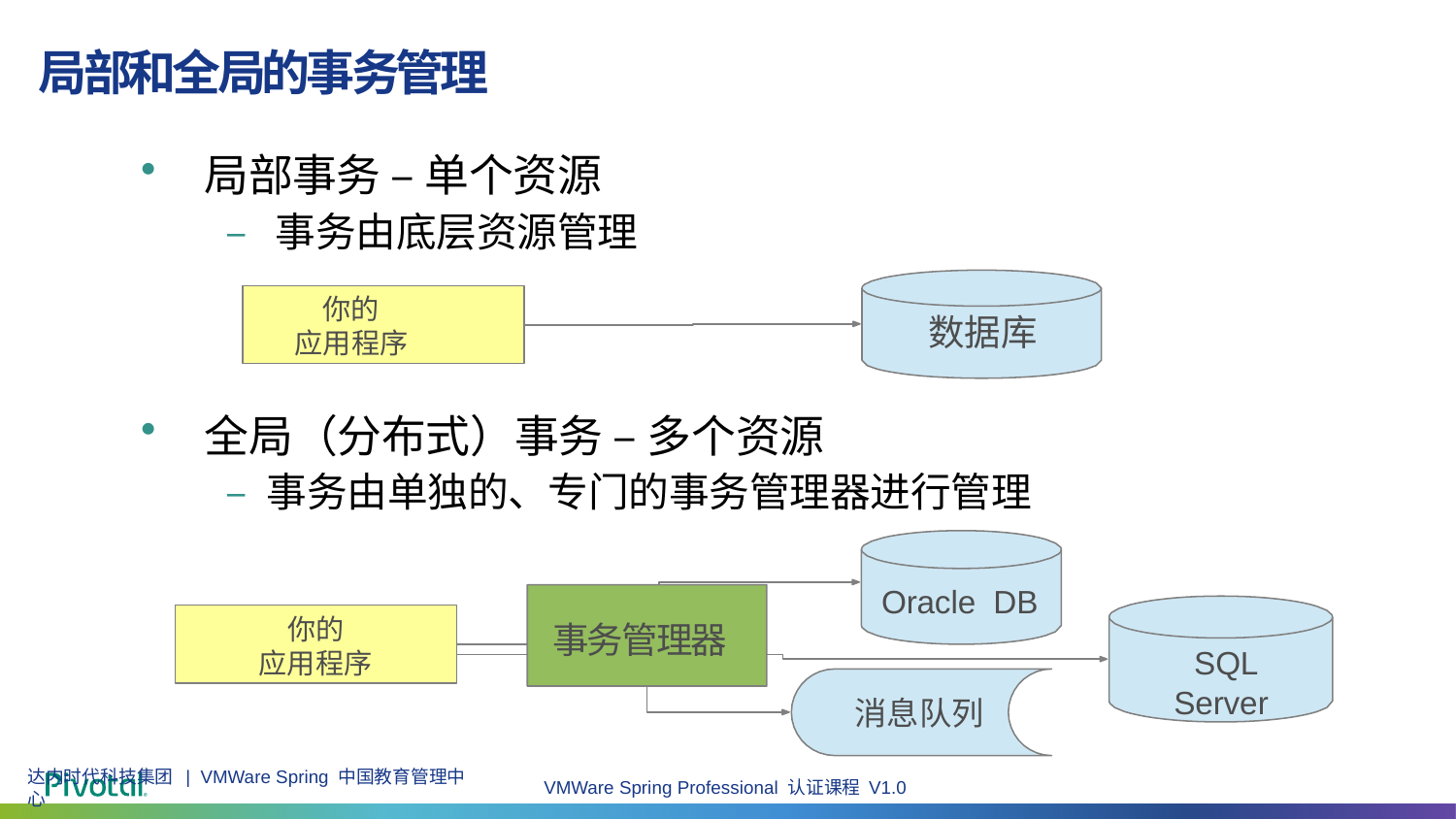

# 局部和全局的事务管理
局部事务 – 单个资源
–  事务由底层资源管理

你的
应用程序
数据库

全局（分布式）事务 – 多个资源
– 事务由单独的、专门的事务管理器进行管理

Oracle  DB

你的
应用程序
事务管理器
SQL
Server

消息队列
39